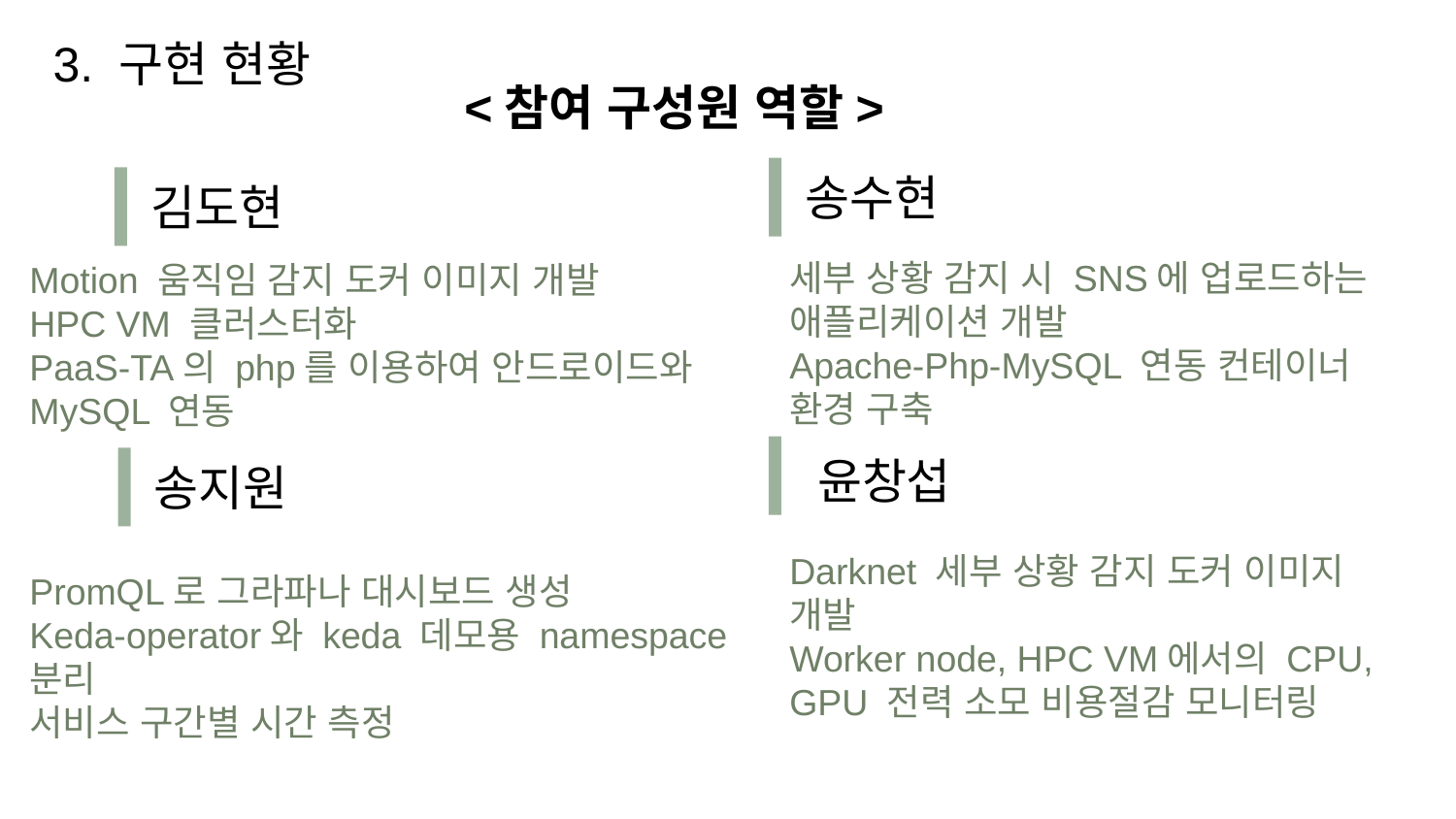

3. 구현 현황
<참여 구성원 역할>
송수현
김도현
세부 상황 감지 시 SNS에 업로드하는 애플리케이션 개발
Apache-Php-MySQL 연동 컨테이너 환경 구축
Motion 움직임 감지 도커 이미지 개발
HPC VM 클러스터화
PaaS-TA의 php를 이용하여 안드로이드와 MySQL 연동
윤창섭
송지원
Darknet 세부 상황 감지 도커 이미지 개발
Worker node, HPC VM에서의 CPU, GPU 전력 소모 비용절감 모니터링
PromQL로 그라파나 대시보드 생성
Keda-operator와 keda 데모용 namespace 분리
서비스 구간별 시간 측정